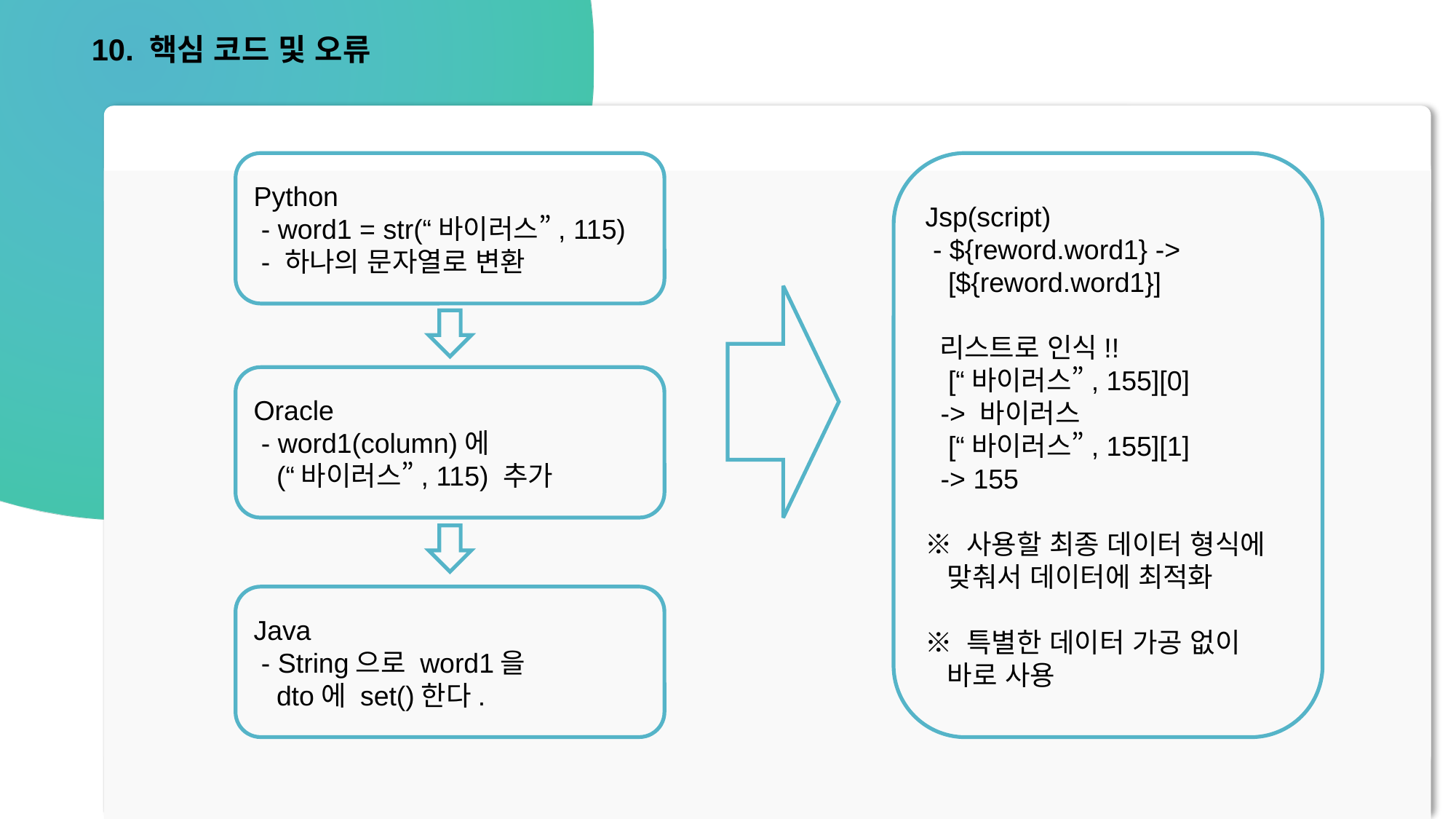

10. 핵심 코드 및 오류
Jsp(script)
 - ${reword.word1} ->
   [${reword.word1}]

 리스트로 인식!!
   [“바이러스”, 155][0]
  -> 바이러스
   [“바이러스”, 155][1]
  -> 155

※ 사용할 최종 데이터 형식에
  맞춰서 데이터에 최적화

※ 특별한 데이터 가공 없이
  바로 사용
Python
 - word1 = str(“바이러스”, 115)
 - 하나의 문자열로 변환

Oracle
 - word1(column)에
   (“바이러스”, 115) 추가

Java
 - String으로 word1을
   dto에 set()한다.